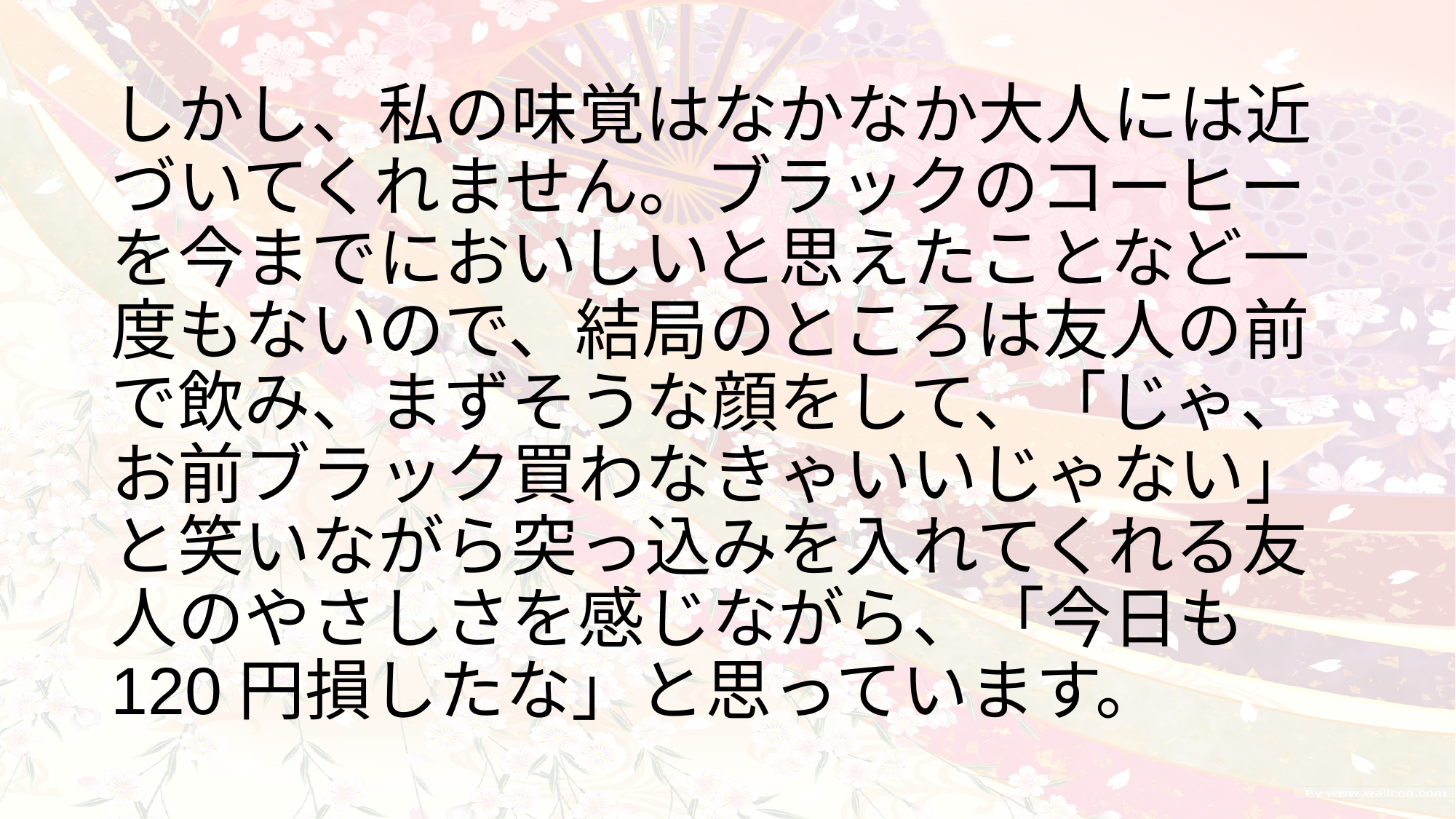

しかし、私の味覚はなかなか大人には近づいてくれません。ブラックのコーヒーを今までにおいしいと思えたことなど一度もないので、結局のところは友人の前で飲み、まずそうな顔をして、「じゃ、お前ブラック買わなきゃいいじゃない」と笑いながら突っ込みを入れてくれる友人のやさしさを感じながら、「今日も120円損したな」と思っています。